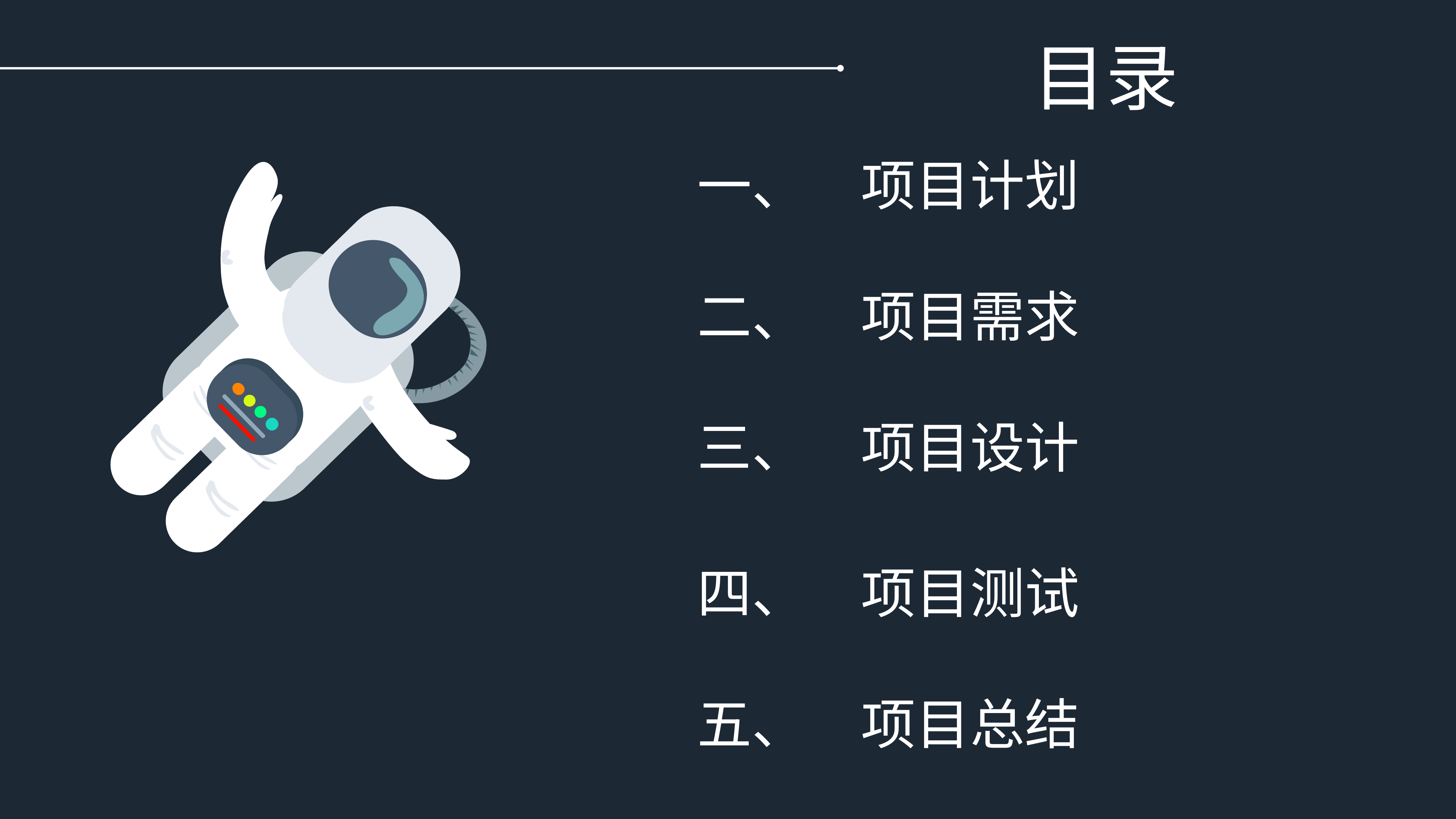

目录

一、	项目计划

二、	项目需求

三、	项目设计

四、	项目测试

五、	项目总结